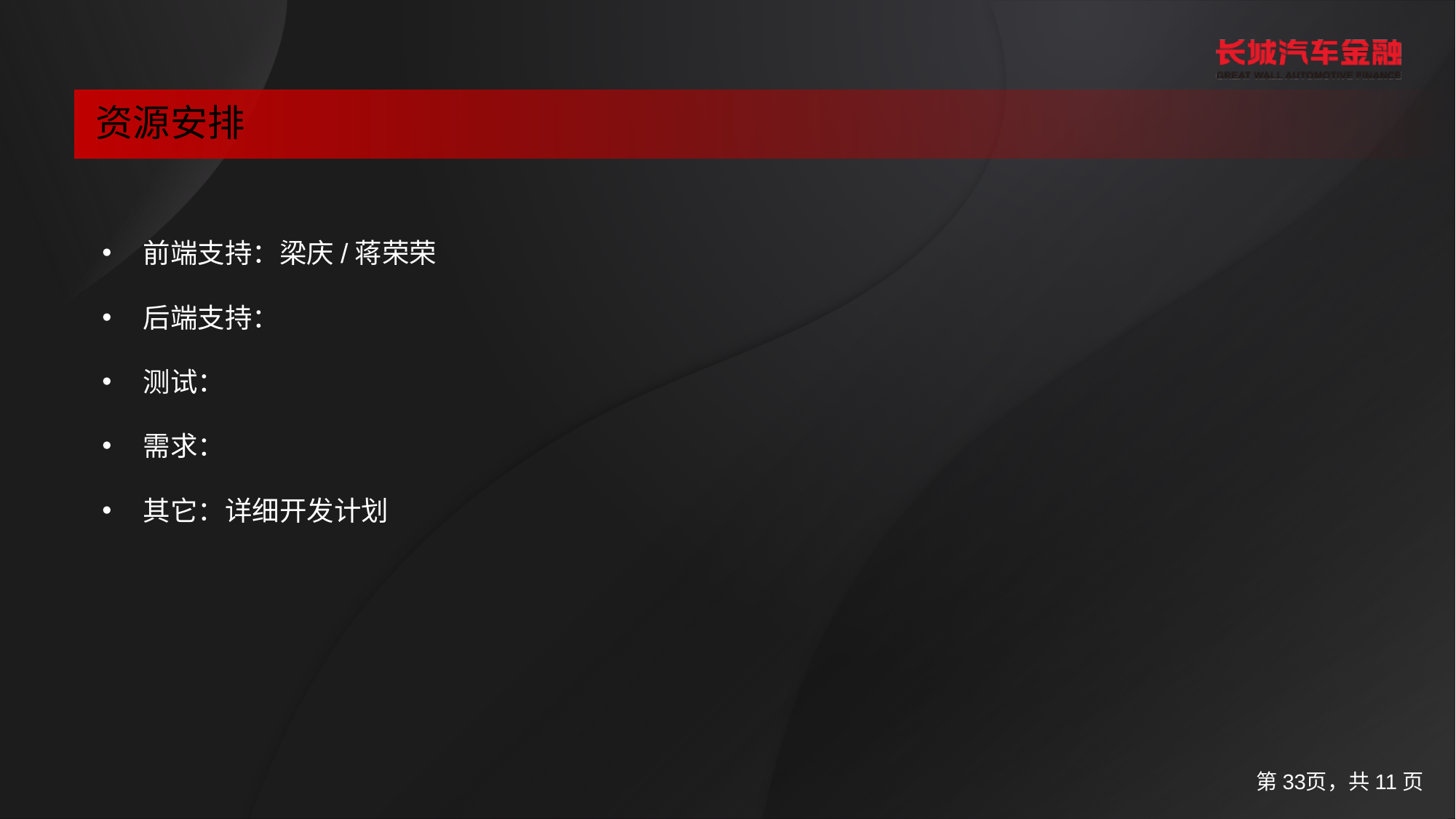

文字

图表（同类色/临近色）

背景
边框

辅助色

资源安排
前端支持：梁庆/蒋荣荣
后端支持：
测试：
需求：
其它：详细开发计划